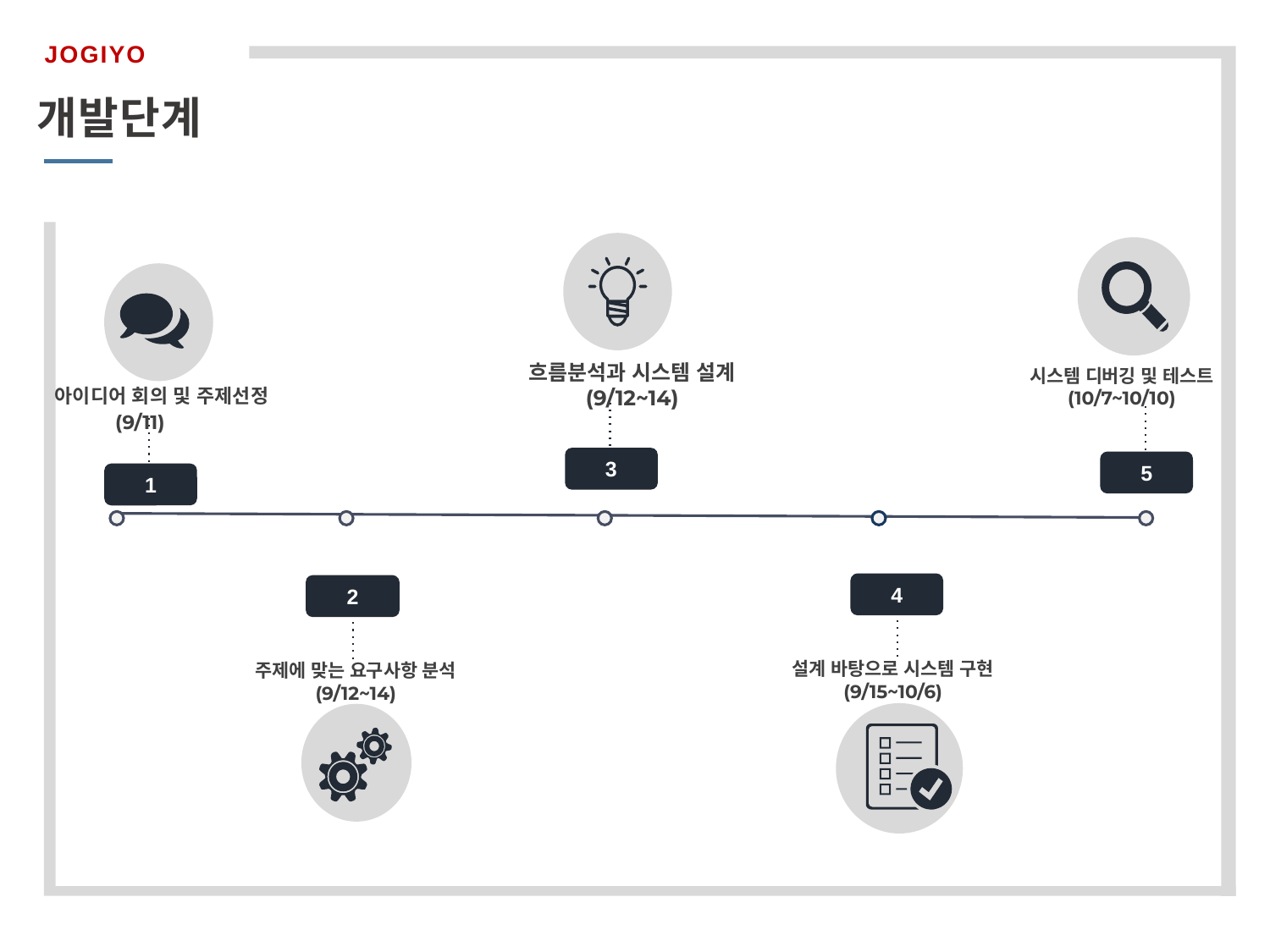

JOGIYO

개발단계

1
시스템 디버깅 및 테스트
(10/7~10/10)
5
흐름분석과 시스템 설계
(9/12~14)

아이디어 회의 및 주제선정
           (9/11)
3

4
설계 바탕으로 시스템 구현
(9/15~10/6)
2
주제에 맞는 요구사항 분석 (9/12~14)